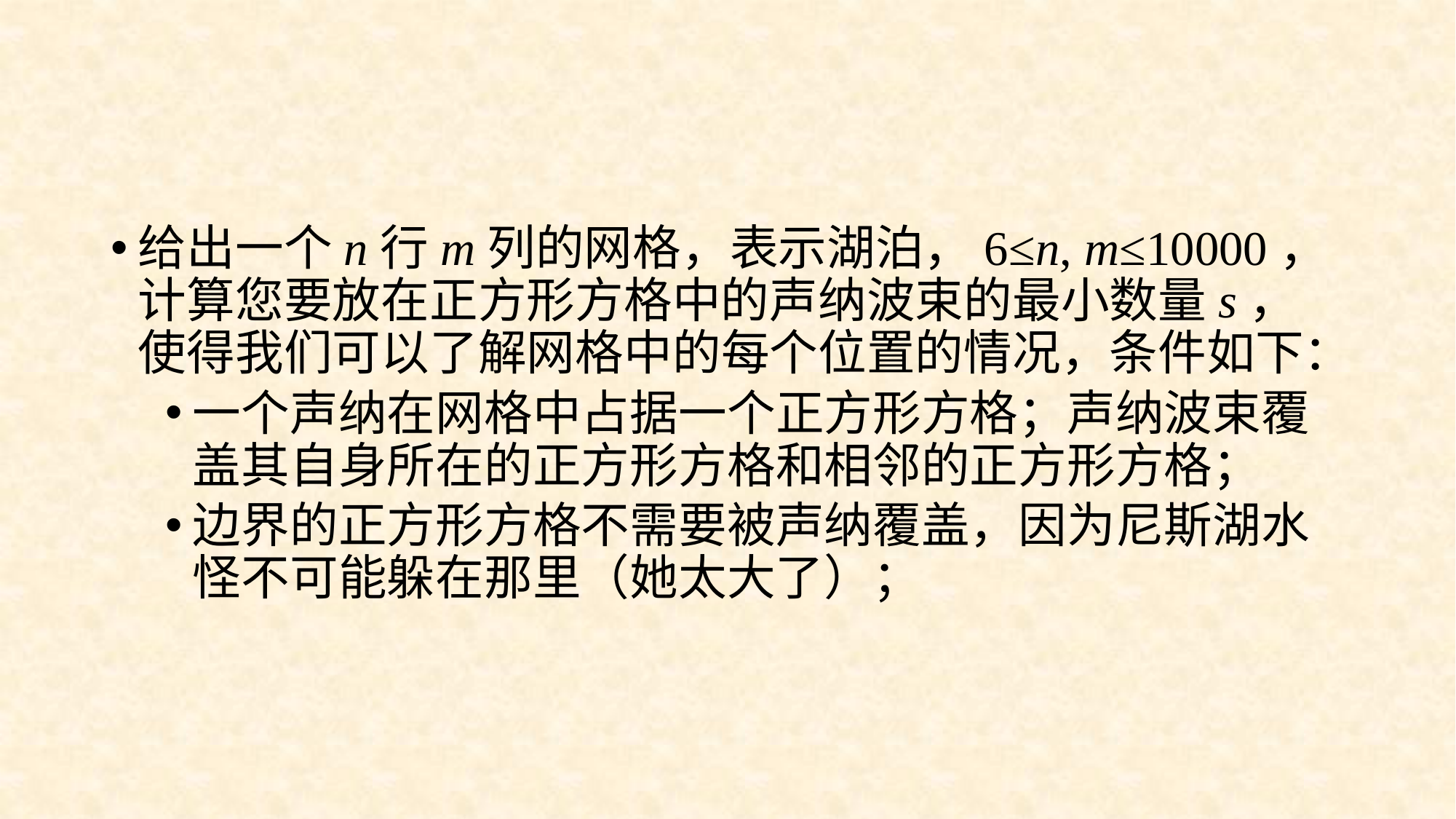

#
给出一个n行m列的网格，表示湖泊，6≤n, m≤10000，计算您要放在正方形方格中的声纳波束的最小数量s，使得我们可以了解网格中的每个位置的情况，条件如下：
一个声纳在网格中占据一个正方形方格；声纳波束覆盖其自身所在的正方形方格和相邻的正方形方格；
边界的正方形方格不需要被声纳覆盖，因为尼斯湖水怪不可能躲在那里（她太大了）；